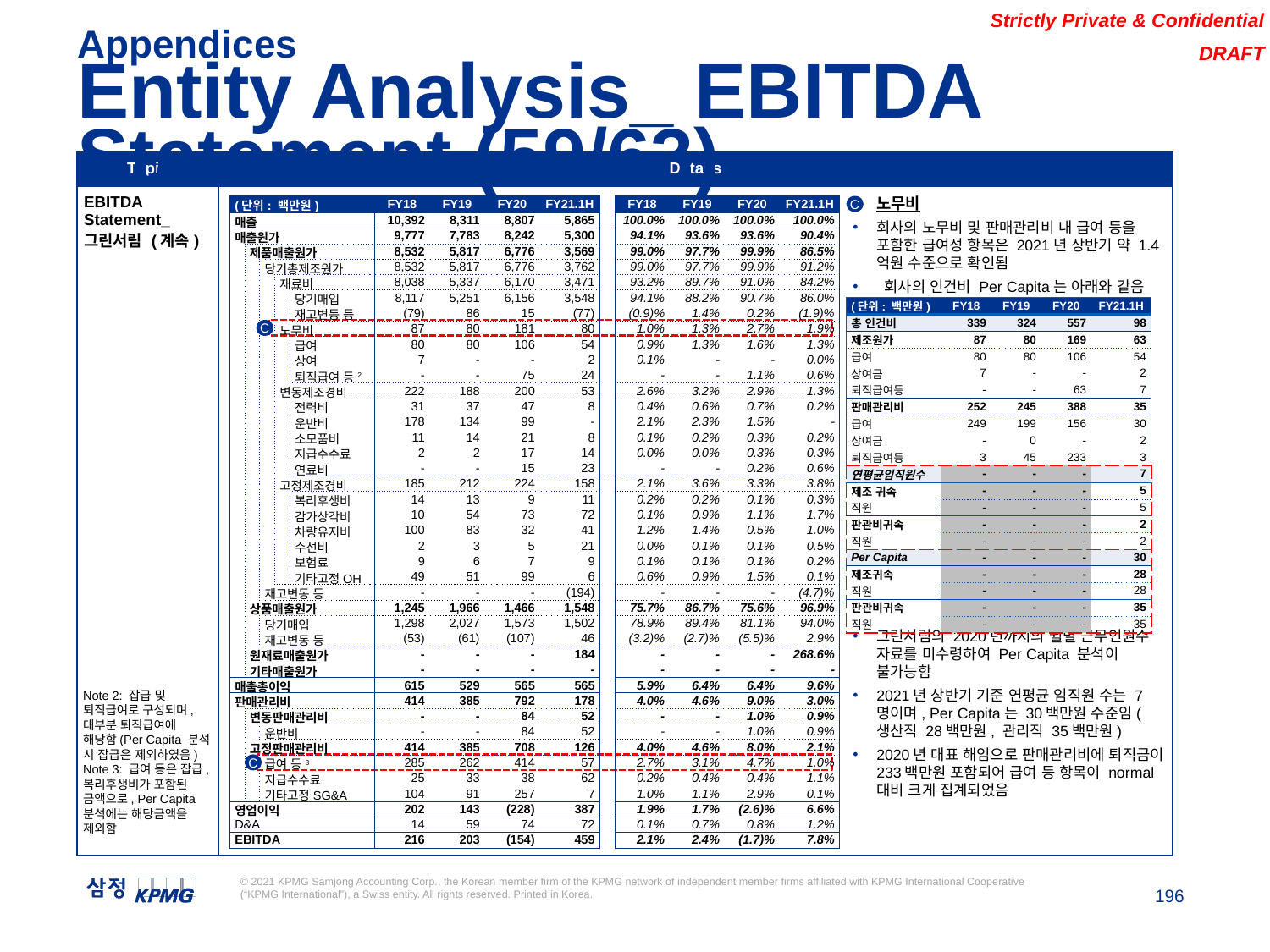

Appendices
Entity Analysis_ EBITDA Statement (59/63)
| Topic | Details |
| --- | --- |
| EBITDA Statement\_ 그린서림 (계속) |  |
노무비
회사의 노무비 및 판매관리비 내 급여 등을 포함한 급여성 항목은 2021년 상반기 약 1.4억원 수준으로 확인됨
 회사의 인건비 Per Capita는 아래와 같음

그린서림의 2020년까지의 월별 근무인원수 자료를 미수령하여 Per Capita 분석이 불가능함
2021년 상반기 기준 연평균 임직원 수는 7명이며, Per Capita는 30백만원 수준임(생산직 28백만원, 관리직 35백만원)
2020년 대표 해임으로 판매관리비에 퇴직금이 233백만원 포함되어 급여 등 항목이 normal 대비 크게 집계되었음

| (단위: 백만원) |  |  |  |  | FY18 | FY19 | FY20 | FY21.1H |  | FY18 | FY19 | FY20 | FY21.1H |
| --- | --- | --- | --- | --- | --- | --- | --- | --- | --- | --- | --- | --- | --- |
| 매출 |  |  |  |  | 10,392 | 8,311 | 8,807 | 5,865 |  | 100.0% | 100.0% | 100.0% | 100.0% |
| 매출원가 |  |  |  |  | 9,777 | 7,783 | 8,242 | 5,300 |  | 94.1% | 93.6% | 93.6% | 90.4% |
|  | 제품매출원가 |  |  |  | 8,532 | 5,817 | 6,776 | 3,569 |  | 99.0% | 97.7% | 99.9% | 86.5% |
|  |  | 당기총제조원가 |  |  | 8,532 | 5,817 | 6,776 | 3,762 |  | 99.0% | 97.7% | 99.9% | 91.2% |
|  |  |  | 재료비 |  | 8,038 | 5,337 | 6,170 | 3,471 |  | 93.2% | 89.7% | 91.0% | 84.2% |
|  |  |  |  | 당기매입 | 8,117 | 5,251 | 6,156 | 3,548 |  | 94.1% | 88.2% | 90.7% | 86.0% |
|  |  |  |  | 재고변동 등 | (79) | 86 | 15 | (77) |  | (0.9)% | 1.4% | 0.2% | (1.9)% |
|  |  |  | 노무비 |  | 87 | 80 | 181 | 80 |  | 1.0% | 1.3% | 2.7% | 1.9% |
|  |  |  |  | 급여 | 80 | 80 | 106 | 54 |  | 0.9% | 1.3% | 1.6% | 1.3% |
|  |  |  |  | 상여 | 7 | - | - | 2 |  | 0.1% | - | - | 0.0% |
|  |  |  |  | 퇴직급여 등2 | - | - | 75 | 24 |  | - | - | 1.1% | 0.6% |
|  |  |  | 변동제조경비 |  | 222 | 188 | 200 | 53 |  | 2.6% | 3.2% | 2.9% | 1.3% |
|  |  |  |  | 전력비 | 31 | 37 | 47 | 8 |  | 0.4% | 0.6% | 0.7% | 0.2% |
|  |  |  |  | 운반비 | 178 | 134 | 99 | - |  | 2.1% | 2.3% | 1.5% | - |
|  |  |  |  | 소모품비 | 11 | 14 | 21 | 8 |  | 0.1% | 0.2% | 0.3% | 0.2% |
|  |  |  |  | 지급수수료 | 2 | 2 | 17 | 14 |  | 0.0% | 0.0% | 0.3% | 0.3% |
|  |  |  |  | 연료비 | - | - | 15 | 23 |  | - | - | 0.2% | 0.6% |
|  |  |  | 고정제조경비 |  | 185 | 212 | 224 | 158 |  | 2.1% | 3.6% | 3.3% | 3.8% |
|  |  |  |  | 복리후생비 | 14 | 13 | 9 | 11 |  | 0.2% | 0.2% | 0.1% | 0.3% |
|  |  |  |  | 감가상각비 | 10 | 54 | 73 | 72 |  | 0.1% | 0.9% | 1.1% | 1.7% |
|  |  |  |  | 차량유지비 | 100 | 83 | 32 | 41 |  | 1.2% | 1.4% | 0.5% | 1.0% |
|  |  |  |  | 수선비 | 2 | 3 | 5 | 21 |  | 0.0% | 0.1% | 0.1% | 0.5% |
|  |  |  |  | 보험료 | 9 | 6 | 7 | 9 |  | 0.1% | 0.1% | 0.1% | 0.2% |
|  |  |  |  | 기타고정OH | 49 | 51 | 99 | 6 |  | 0.6% | 0.9% | 1.5% | 0.1% |
|  |  | 재고변동 등 |  |  | - | - | - | (194) |  | - | - | - | (4.7)% |
|  | 상품매출원가 |  |  |  | 1,245 | 1,966 | 1,466 | 1,548 |  | 75.7% | 86.7% | 75.6% | 96.9% |
|  |  | 당기매입 |  |  | 1,298 | 2,027 | 1,573 | 1,502 |  | 78.9% | 89.4% | 81.1% | 94.0% |
|  |  | 재고변동 등 |  |  | (53) | (61) | (107) | 46 |  | (3.2)% | (2.7)% | (5.5)% | 2.9% |
|  | 원재료매출원가 |  |  |  | - | - | - | 184 |  | - | - | - | 268.6% |
|  | 기타매출원가 |  |  |  | - | - | - | - |  | - | - | - | - |
| 매출총이익 |  |  |  |  | 615 | 529 | 565 | 565 |  | 5.9% | 6.4% | 6.4% | 9.6% |
| 판매관리비 |  |  |  |  | 414 | 385 | 792 | 178 |  | 4.0% | 4.6% | 9.0% | 3.0% |
|  | 변동판매관리비 |  |  |  | - | - | 84 | 52 |  | - | - | 1.0% | 0.9% |
|  |  | 운반비 |  |  | - | - | 84 | 52 |  | - | - | 1.0% | 0.9% |
|  | 고정판매관리비 |  |  |  | 414 | 385 | 708 | 126 |  | 4.0% | 4.6% | 8.0% | 2.1% |
|  |  | 급여 등3 |  |  | 285 | 262 | 414 | 57 |  | 2.7% | 3.1% | 4.7% | 1.0% |
|  |  | 지급수수료 |  |  | 25 | 33 | 38 | 62 |  | 0.2% | 0.4% | 0.4% | 1.1% |
|  |  | 기타고정SG&A |  |  | 104 | 91 | 257 | 7 |  | 1.0% | 1.1% | 2.9% | 0.1% |
| 영업이익 |  |  |  |  | 202 | 143 | (228) | 387 |  | 1.9% | 1.7% | (2.6)% | 6.6% |
| D&A |  |  |  |  | 14 | 59 | 74 | 72 |  | 0.1% | 0.7% | 0.8% | 1.2% |
| EBITDA |  |  |  |  | 216 | 203 | (154) | 459 |  | 2.1% | 2.4% | (1.7)% | 7.8% |
C
| (단위: 백만원) | FY18 | FY19 | FY20 | FY21.1H |
| --- | --- | --- | --- | --- |
| 총 인건비 | 339 | 324 | 557 | 98 |
| 제조원가 | 87 | 80 | 169 | 63 |
| 급여 | 80 | 80 | 106 | 54 |
| 상여금 | 7 | - | - | 2 |
| 퇴직급여등 | - | - | 63 | 7 |
| 판매관리비 | 252 | 245 | 388 | 35 |
| 급여 | 249 | 199 | 156 | 30 |
| 상여금 | - | 0 | - | 2 |
| 퇴직급여등 | 3 | 45 | 233 | 3 |
| 연평균임직원수 | - | - | - | 7 |
| 제조 귀속 | - | - | - | 5 |
| 직원 | - | - | - | 5 |
| 판관비귀속 | - | - | - | 2 |
| 직원 | - | - | - | 2 |
| Per Capita | - | - | - | 30 |
| 제조귀속 | - | - | - | 28 |
| 직원 | - | - | - | 28 |
| 판관비귀속 | - | - | - | 35 |
| 직원 | - | - | - | 35 |
C

Note 2: 잡급 및 퇴직급여로 구성되며, 대부분 퇴직급여에 해당함(Per Capita 분석 시 잡급은 제외하였음)
Note 3: 급여 등은 잡급, 복리후생비가 포함된 금액으로, Per Capita 분석에는 해당금액을 제외함
C